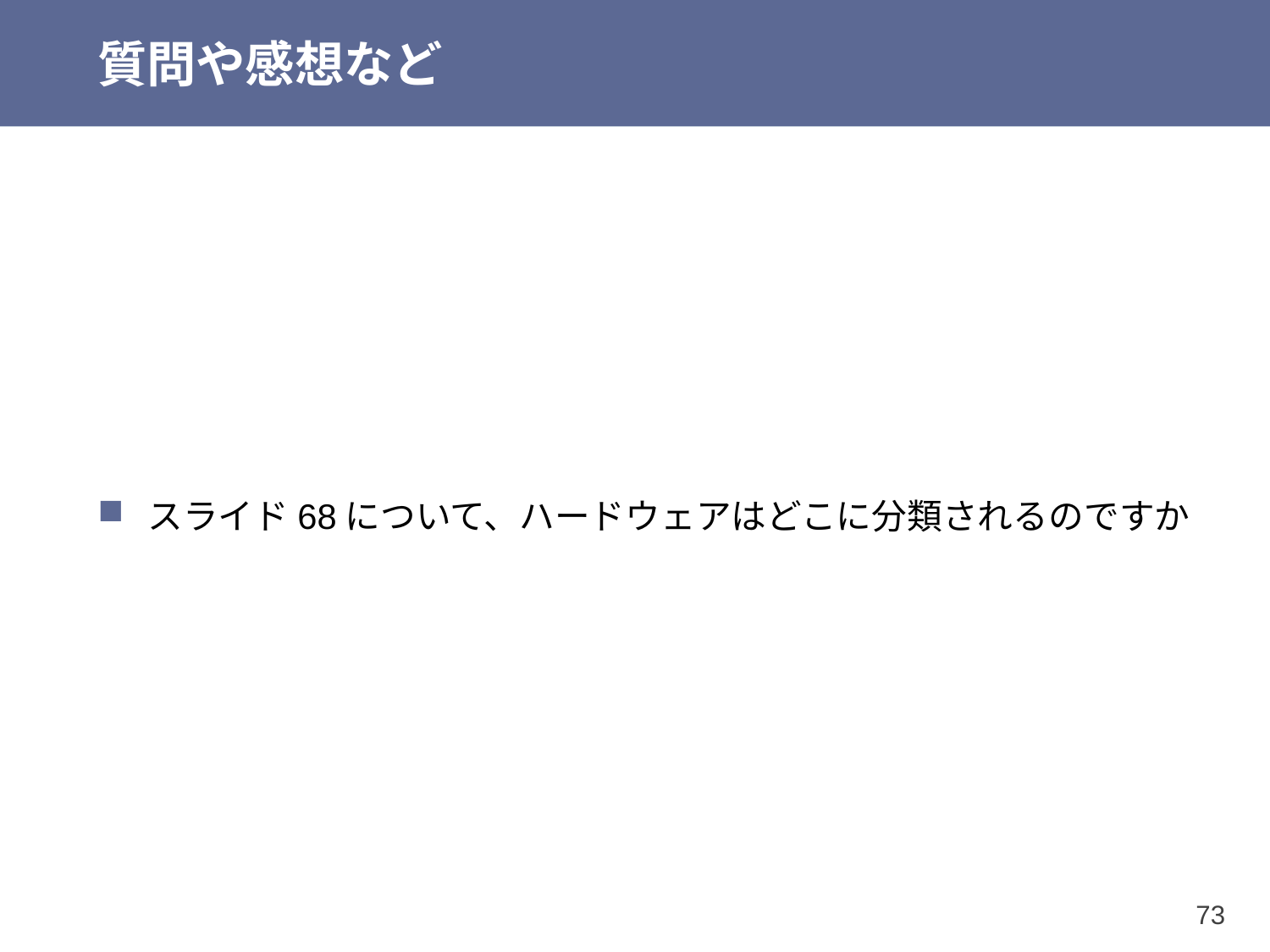

# 質問や感想など
スライド68について、ハードウェアはどこに分類されるのですか